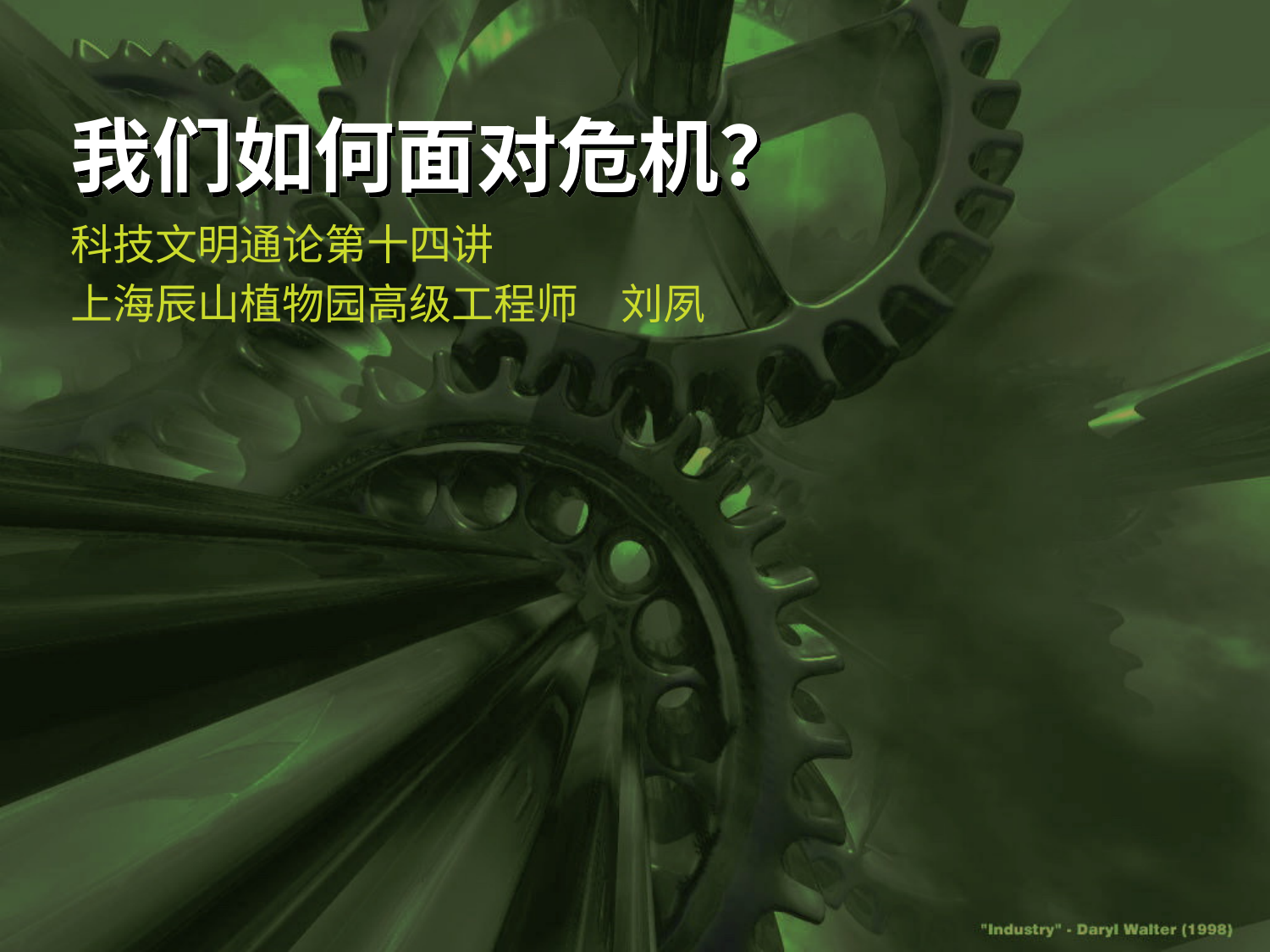

# 我们如何面对危机？
科技文明通论第十四讲
上海辰山植物园高级工程师　刘夙